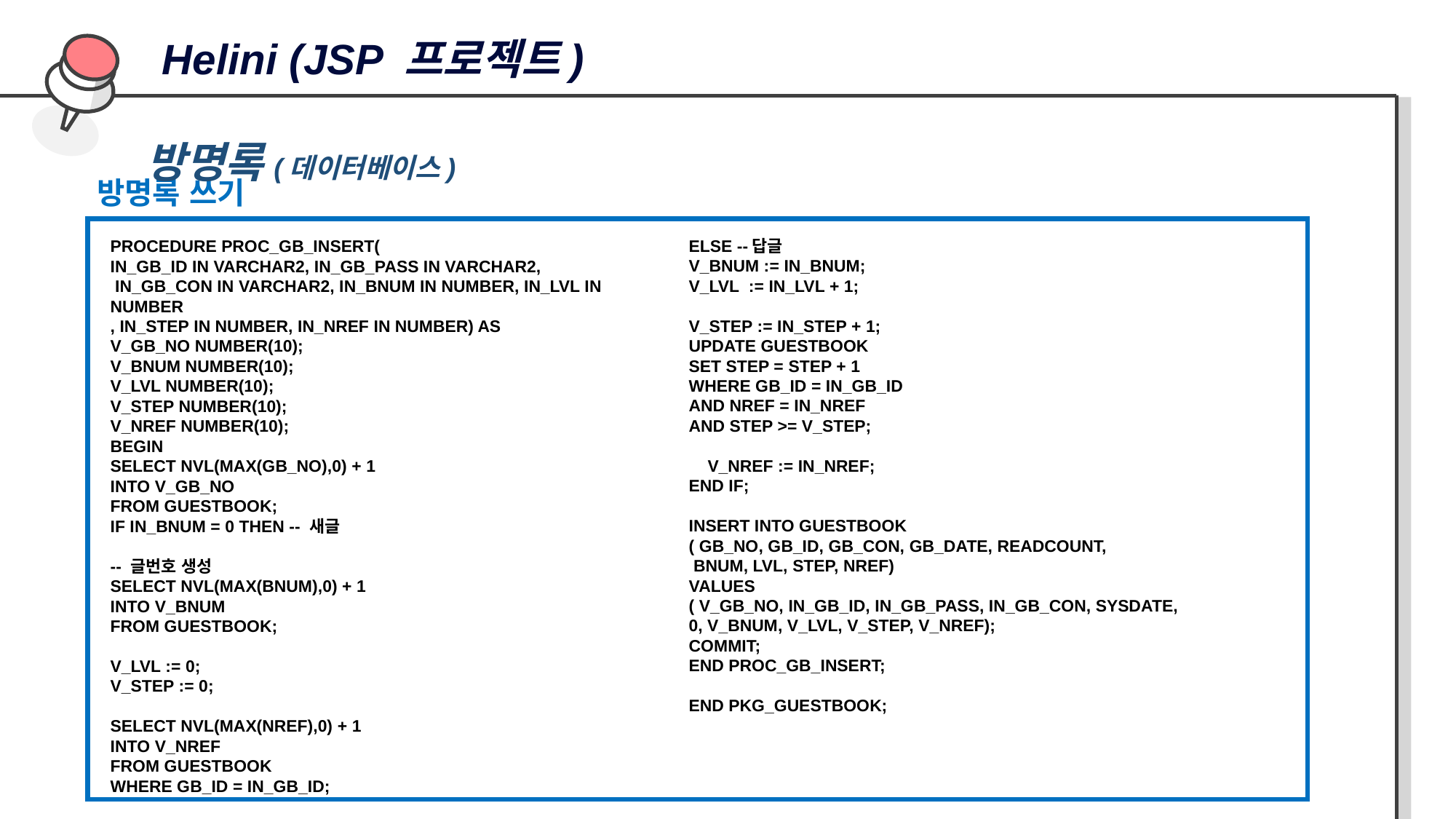

Helini (JSP 프로젝트)

방명록(데이터베이스)
방명록 쓰기

ELSE --답글
V_BNUM := IN_BNUM;
V_LVL  := IN_LVL + 1;

V_STEP := IN_STEP + 1;
UPDATE GUESTBOOK
SET STEP = STEP + 1
WHERE GB_ID = IN_GB_ID
AND NREF = IN_NREF
AND STEP >= V_STEP;

    V_NREF := IN_NREF;
END IF;

INSERT INTO GUESTBOOK
( GB_NO, GB_ID, GB_CON, GB_DATE, READCOUNT,
 BNUM, LVL, STEP, NREF)
VALUES
( V_GB_NO, IN_GB_ID, IN_GB_PASS, IN_GB_CON, SYSDATE,
0, V_BNUM, V_LVL, V_STEP, V_NREF);
COMMIT;
END PROC_GB_INSERT;

END PKG_GUESTBOOK;

PROCEDURE PROC_GB_INSERT(
IN_GB_ID IN VARCHAR2, IN_GB_PASS IN VARCHAR2,
 IN_GB_CON IN VARCHAR2, IN_BNUM IN NUMBER, IN_LVL IN NUMBER
, IN_STEP IN NUMBER, IN_NREF IN NUMBER) AS
V_GB_NO NUMBER(10);
V_BNUM NUMBER(10);
V_LVL NUMBER(10);
V_STEP NUMBER(10);
V_NREF NUMBER(10);
BEGIN
SELECT NVL(MAX(GB_NO),0) + 1
INTO V_GB_NO
FROM GUESTBOOK;
IF IN_BNUM = 0 THEN -- 새글

-- 글번호 생성
SELECT NVL(MAX(BNUM),0) + 1
INTO V_BNUM
FROM GUESTBOOK;

V_LVL := 0;
V_STEP := 0;

SELECT NVL(MAX(NREF),0) + 1
INTO V_NREF
FROM GUESTBOOK
WHERE GB_ID = IN_GB_ID;